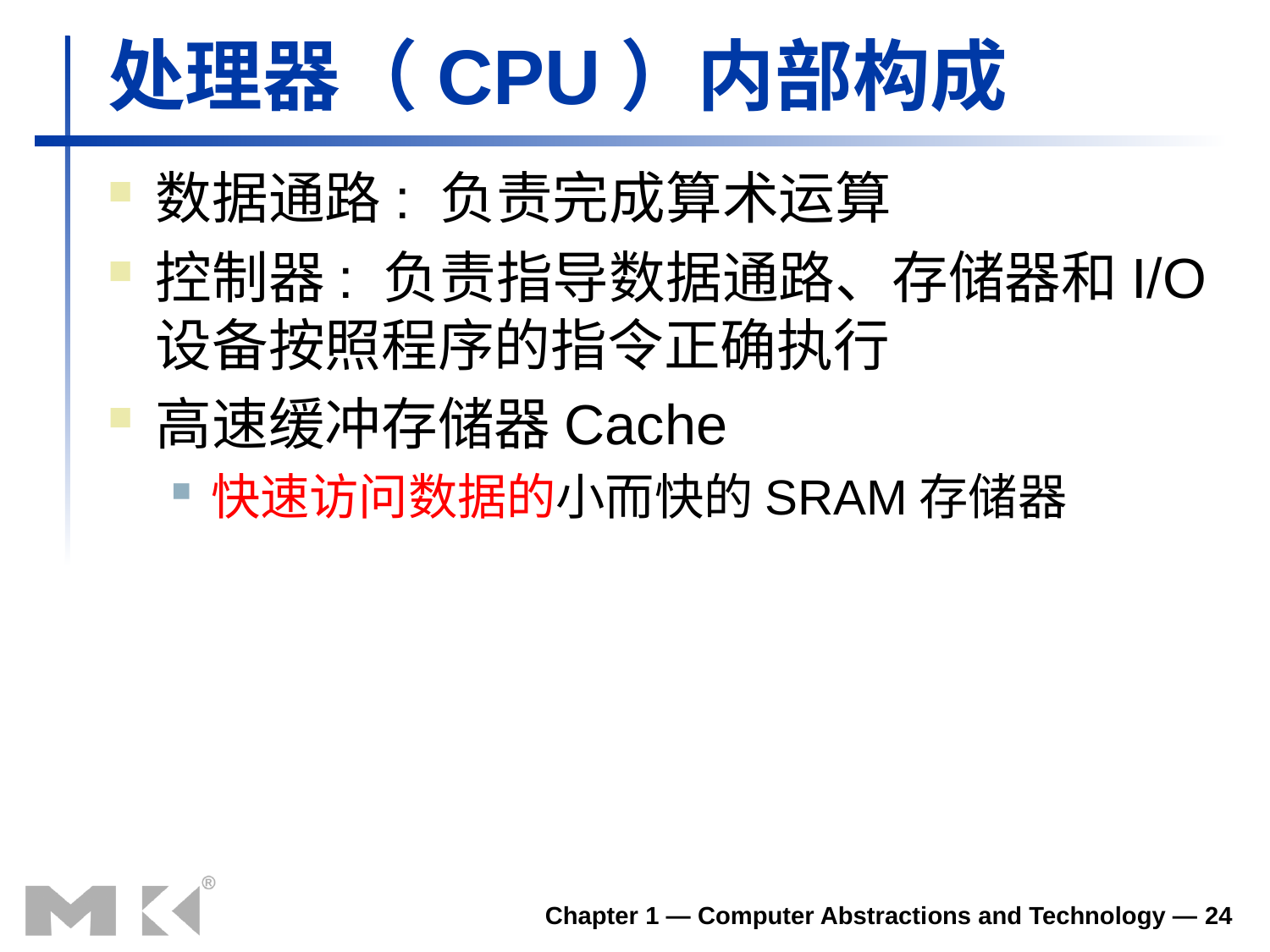

# 处理器（CPU）内部构成
数据通路: 负责完成算术运算
控制器: 负责指导数据通路、存储器和I/O设备按照程序的指令正确执行
高速缓冲存储器Cache
快速访问数据的小而快的SRAM存储器
Chapter 1 — Computer Abstractions and Technology — 24